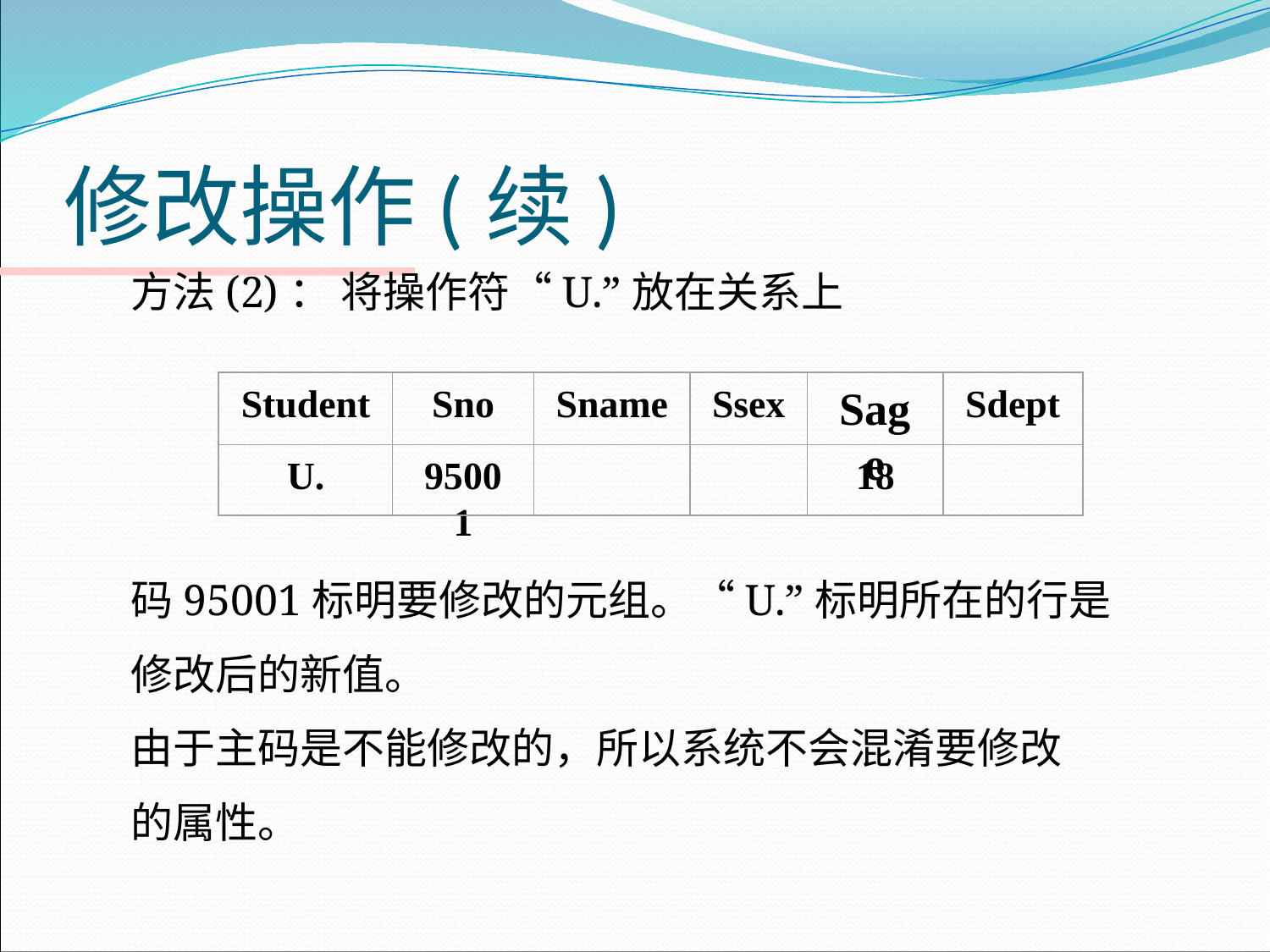

# 修改操作(续)
方法(2)： 将操作符“U.”放在关系上

码95001标明要修改的元组。“U.”标明所在的行是
修改后的新值。
由于主码是不能修改的，所以系统不会混淆要修改
的属性。

Student

Sno

Sname

Ssex

Sage

Sdept

U.

95001

18

238